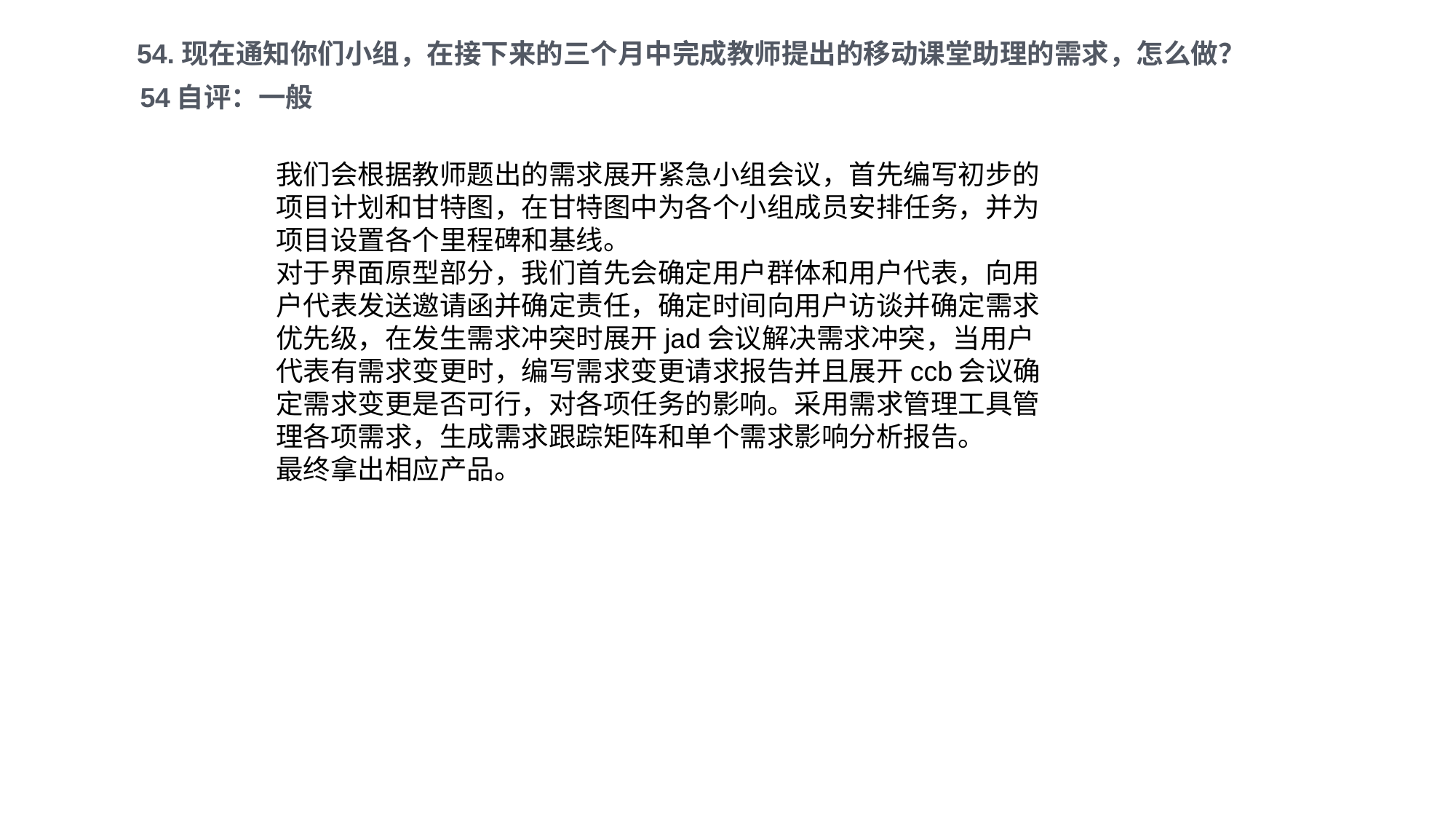

54.现在通知你们小组，在接下来的三个月中完成教师提出的移动课堂助理的需求，怎么做？
54自评：一般

我们会根据教师题出的需求展开紧急小组会议，首先编写初步的项目计划和甘特图，在甘特图中为各个小组成员安排任务，并为项目设置各个里程碑和基线。
对于界面原型部分，我们首先会确定用户群体和用户代表，向用户代表发送邀请函并确定责任，确定时间向用户访谈并确定需求优先级，在发生需求冲突时展开jad会议解决需求冲突，当用户代表有需求变更时，编写需求变更请求报告并且展开ccb会议确定需求变更是否可行，对各项任务的影响。采用需求管理工具管理各项需求，生成需求跟踪矩阵和单个需求影响分析报告。
最终拿出相应产品。